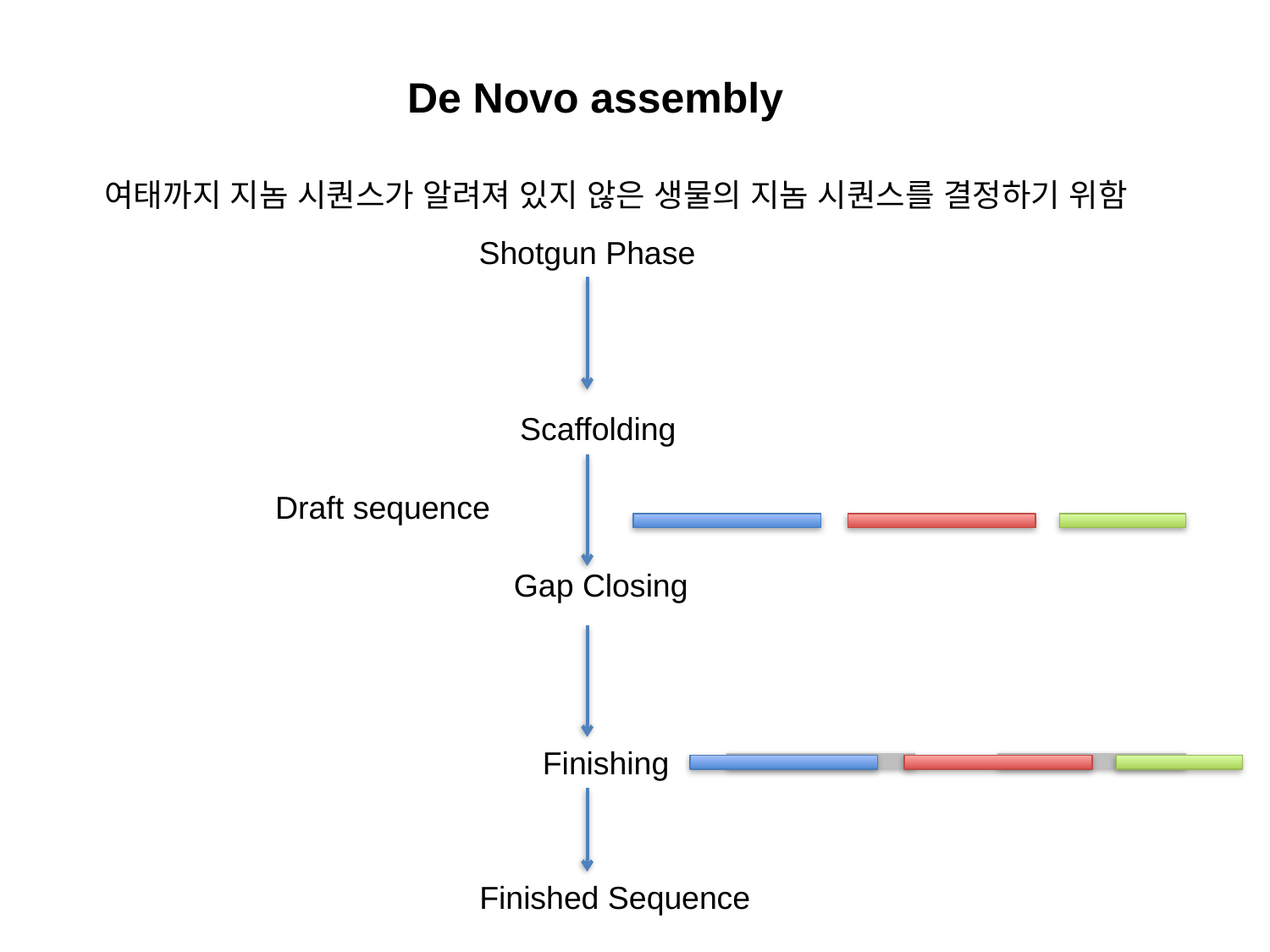

De Novo assembly
여태까지 지놈 시퀀스가 알려져 있지 않은 생물의 지놈 시퀀스를 결정하기 위함
Shotgun Phase
Scaffolding
Draft sequence

Gap Closing
Finishing

Finished Sequence